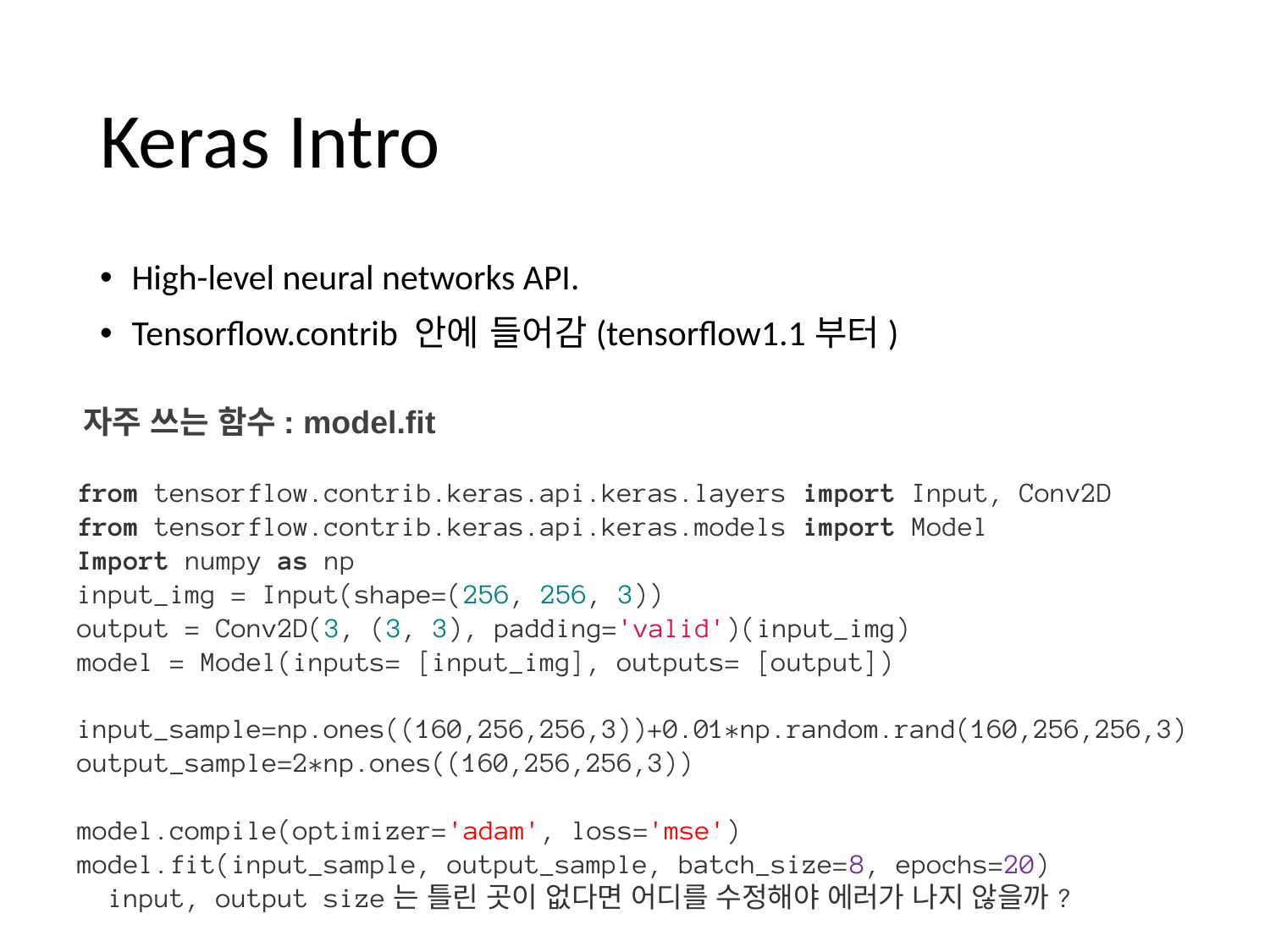

# Keras Intro
High-level neural networks API.
Tensorflow.contrib 안에 들어감(tensorflow1.1부터)
자주 쓰는 함수: model.fit
from tensorflow.contrib.keras.api.keras.layers import Input, Conv2D
from tensorflow.contrib.keras.api.keras.models import Model
Import numpy as np
input_img = Input(shape=(256, 256, 3))
output = Conv2D(3, (3, 3), padding='valid')(input_img)
model = Model(inputs= [input_img], outputs= [output])

input_sample=np.ones((160,256,256,3))+0.01*np.random.rand(160,256,256,3)
output_sample=2*np.ones((160,256,256,3))

model.compile(optimizer='adam', loss='mse')
model.fit(input_sample, output_sample, batch_size=8, epochs=20)
  input, output size는 틀린 곳이 없다면 어디를 수정해야 에러가 나지 않을까?